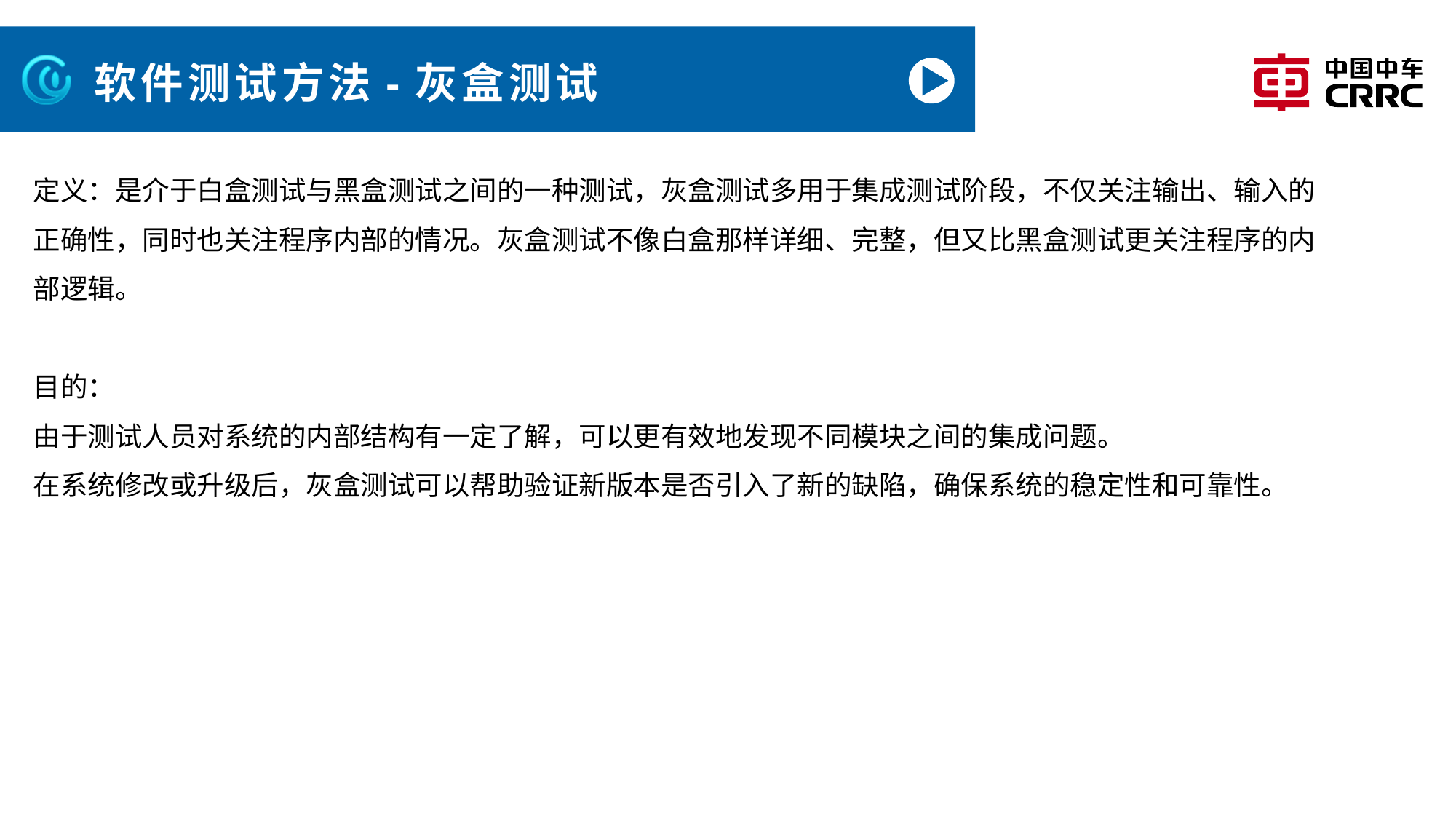

# 软件测试方法-灰盒测试
定义：是介于白盒测试与黑盒测试之间的一种测试，灰盒测试多用于集成测试阶段，不仅关注输出、输入的正确性，同时也关注程序内部的情况。灰盒测试不像白盒那样详细、完整，但又比黑盒测试更关注程序的内部逻辑。

目的：
由于测试人员对系统的内部结构有一定了解，可以更有效地发现不同模块之间的集成问题。
在系统修改或升级后，灰盒测试可以帮助验证新版本是否引入了新的缺陷，确保系统的稳定性和可靠性。
84